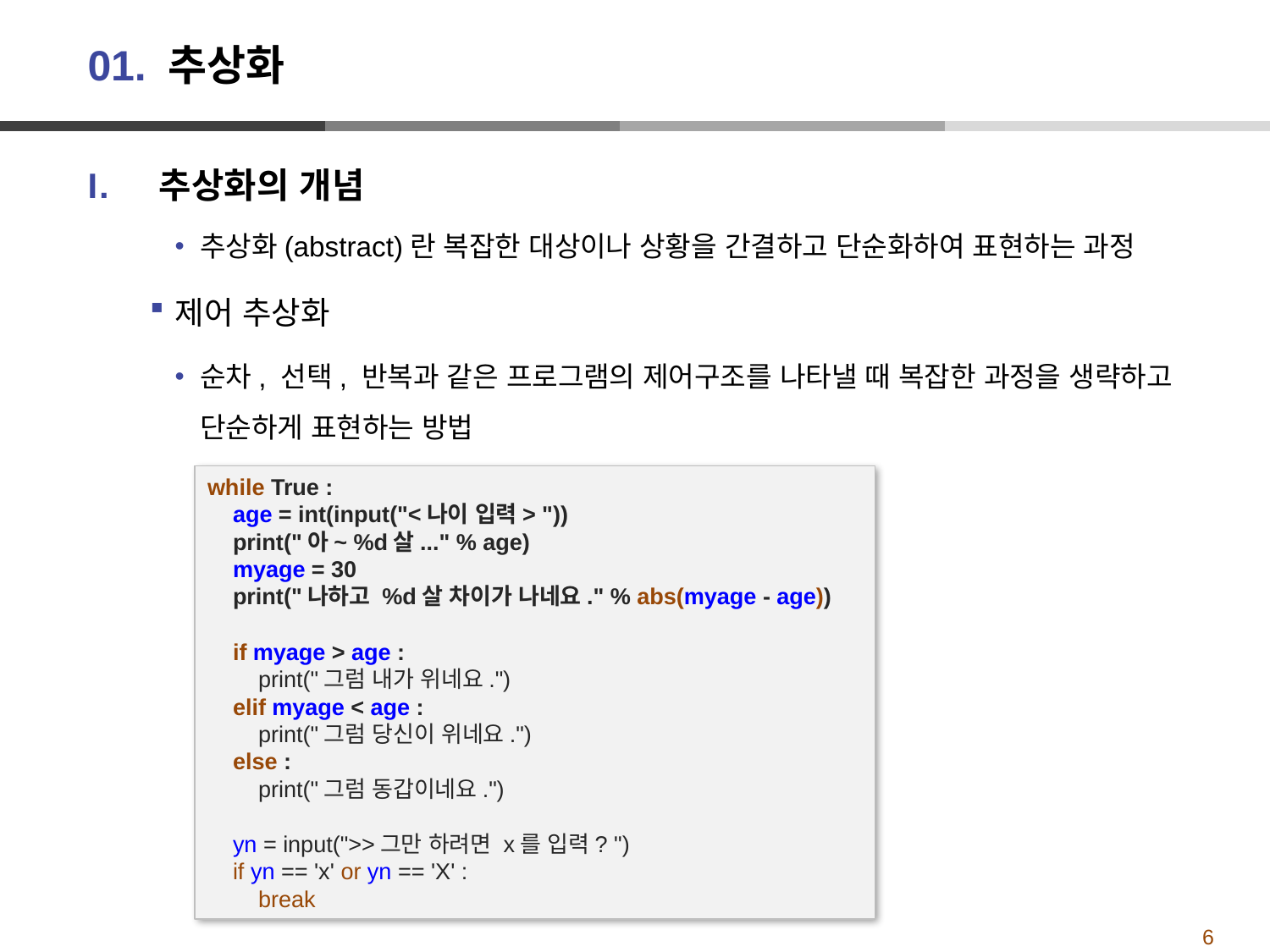

# 01. 추상화
추상화의 개념
추상화(abstract)란 복잡한 대상이나 상황을 간결하고 단순화하여 표현하는 과정
제어 추상화
순차, 선택, 반복과 같은 프로그램의 제어구조를 나타낼 때 복잡한 과정을 생략하고 단순하게 표현하는 방법

while True :
    age = int(input("<나이 입력> "))
    print("아~ %d살..." % age)
    myage = 30
    print("나하고 %d살 차이가 나네요." % abs(myage - age))

    if myage > age :
        print("그럼 내가 위네요.")
    elif myage < age :
        print("그럼 당신이 위네요.")
    else :
        print("그럼 동갑이네요.")

    yn = input(">>그만 하려면 x를 입력? ")
    if yn == 'x' or yn == 'X' :
        break